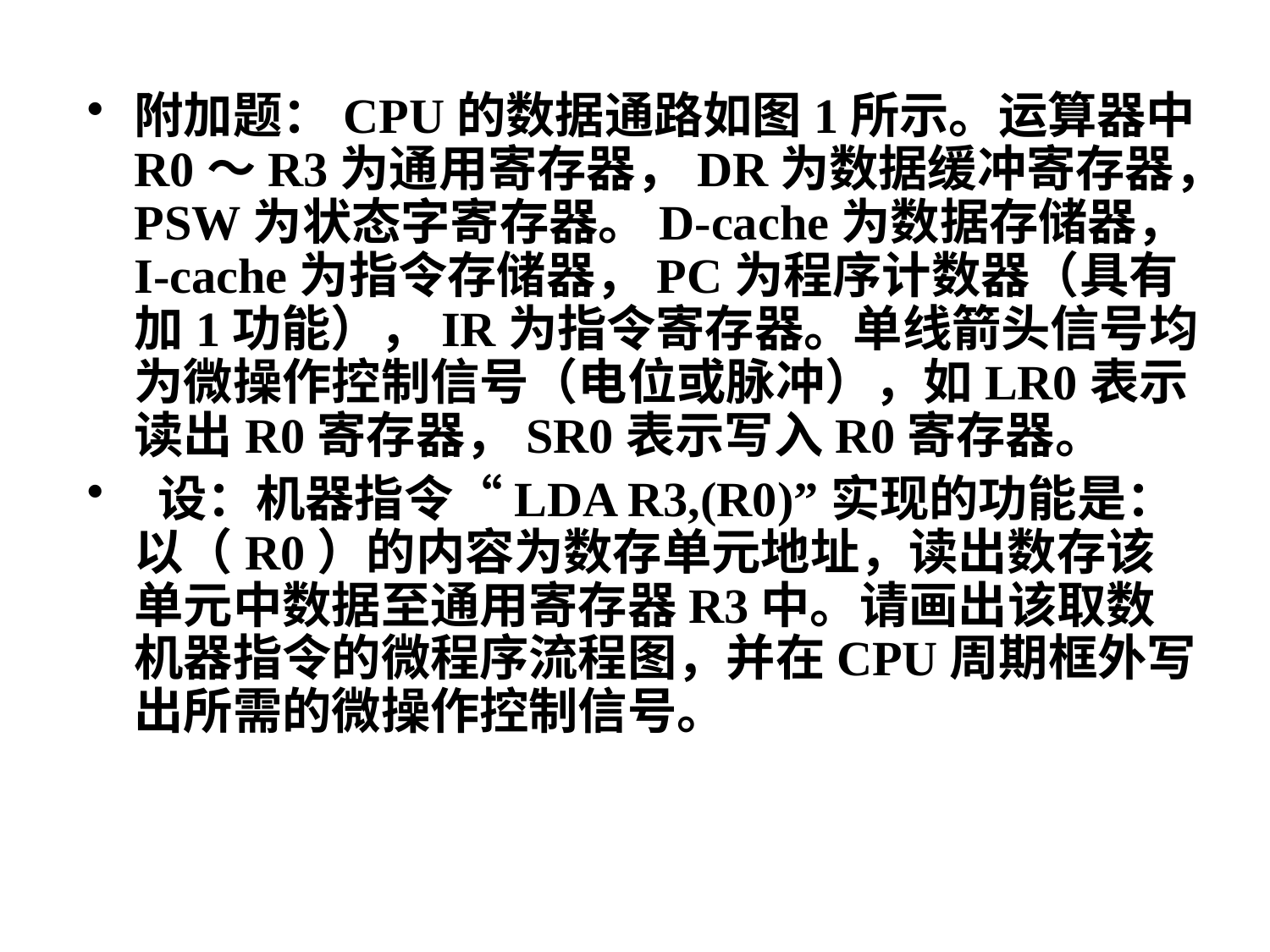

附加题：CPU的数据通路如图1所示。运算器中R0～R3为通用寄存器，DR为数据缓冲寄存器，PSW为状态字寄存器。D-cache为数据存储器，I-cache为指令存储器，PC为程序计数器（具有加1功能），IR为指令寄存器。单线箭头信号均为微操作控制信号（电位或脉冲），如LR0表示读出R0寄存器，SR0表示写入R0寄存器。
 设：机器指令“LDA R3,(R0)”实现的功能是：以（R0）的内容为数存单元地址，读出数存该单元中数据至通用寄存器R3中。请画出该取数机器指令的微程序流程图，并在CPU周期框外写出所需的微操作控制信号。